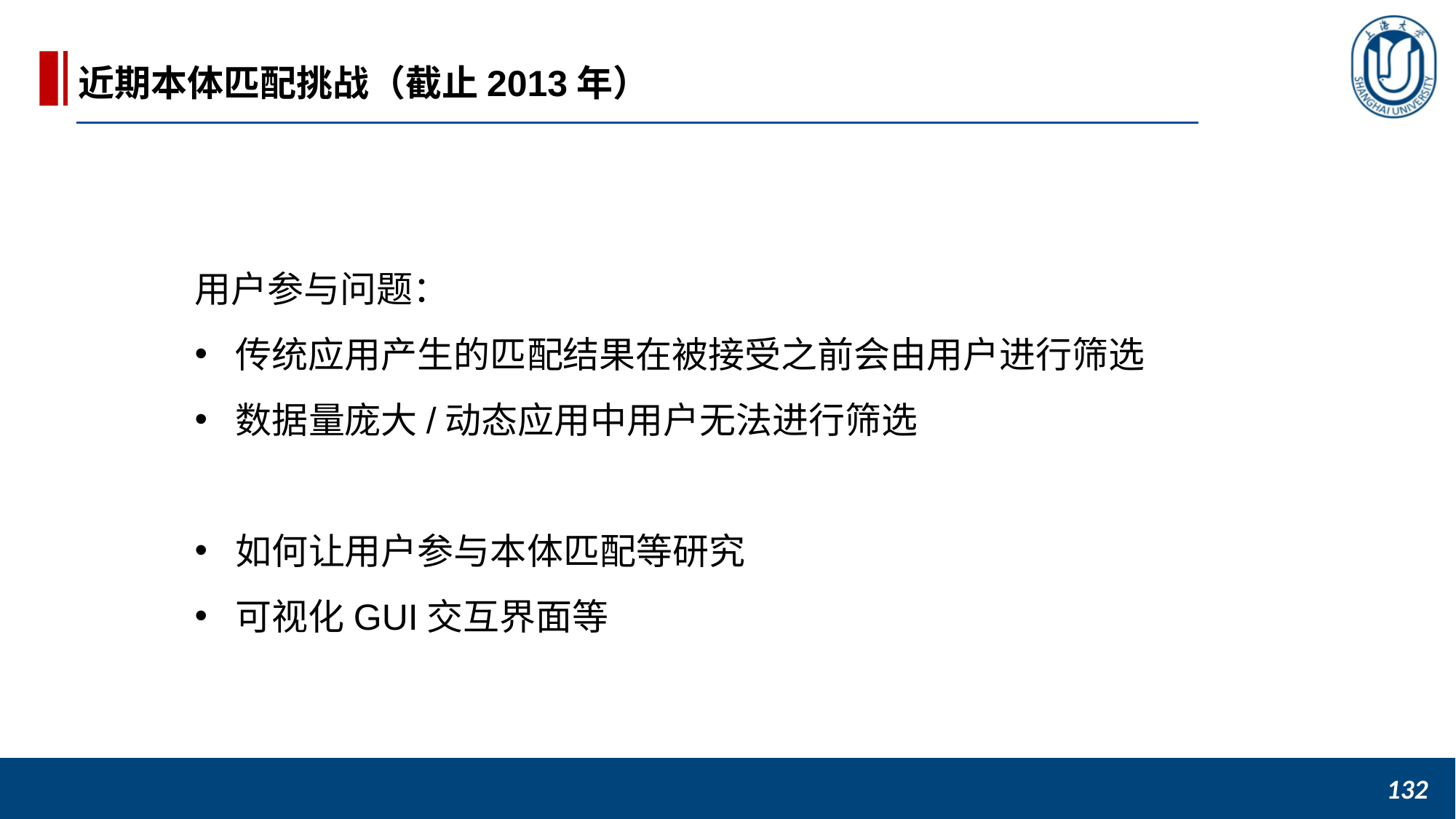

近期本体匹配挑战（截止2013年）
用户参与问题：
传统应用产生的匹配结果在被接受之前会由用户进行筛选
数据量庞大/动态应用中用户无法进行筛选

如何让用户参与本体匹配等研究
可视化GUI交互界面等
132